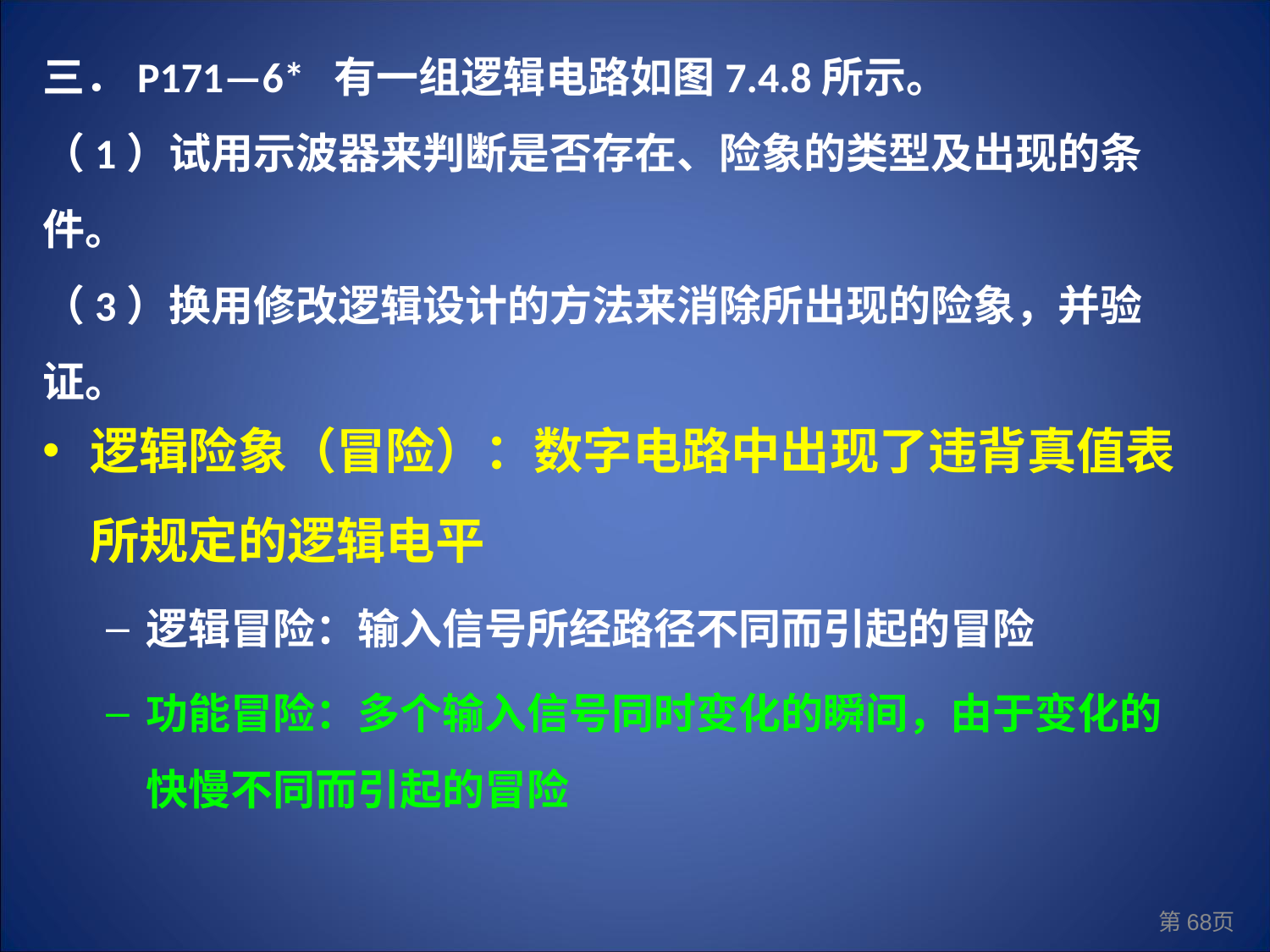

三．P171—6*  有一组逻辑电路如图7.4.8所示。
（1）试用示波器来判断是否存在、险象的类型及出现的条件。
（3）换用修改逻辑设计的方法来消除所出现的险象，并验证。
逻辑险象（冒险）：数字电路中出现了违背真值表所规定的逻辑电平
逻辑冒险：输入信号所经路径不同而引起的冒险
功能冒险：多个输入信号同时变化的瞬间，由于变化的快慢不同而引起的冒险